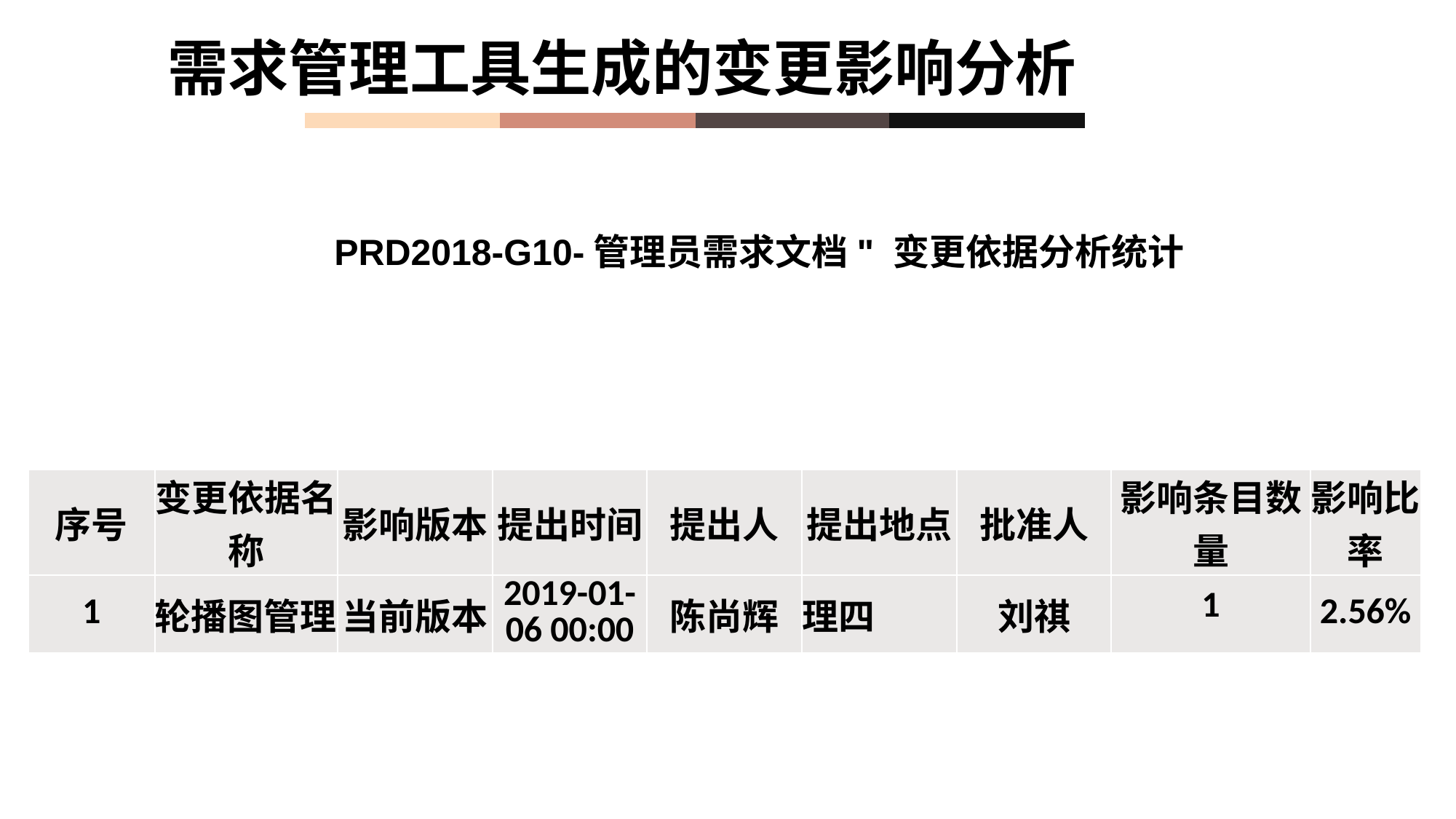

需求管理工具生成的变更影响分析
PRD2018-G10-管理员需求文档" 变更依据分析统计

| 序号 | 变更依据名称 | 影响版本 | 提出时间 | 提出人 | 提出地点 | 批准人 | 影响条目数量 | 影响比率 |
| --- | --- | --- | --- | --- | --- | --- | --- | --- |
| 1 | 轮播图管理 | 当前版本 | 2019-01-06 00:00 | 陈尚辉 | 理四 | 刘祺 | 1 | 2.56% |